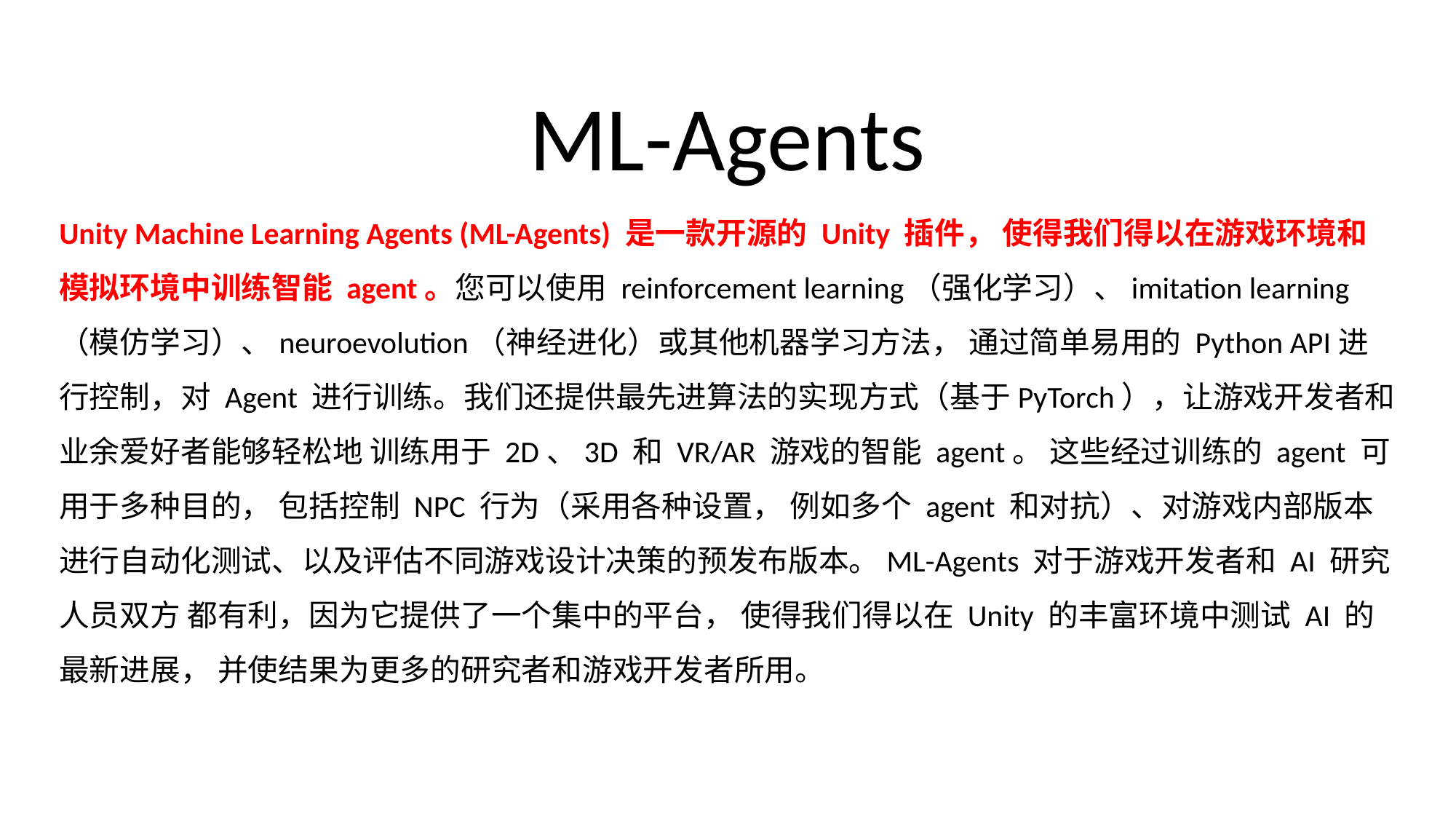

# ML-Agents
Unity Machine Learning Agents (ML-Agents) 是一款开源的 Unity 插件， 使得我们得以在游戏环境和模拟环境中训练智能 agent。您可以使用 reinforcement learning（强化学习）、imitation learning（模仿学习）、neuroevolution（神经进化）或其他机器学习方法， 通过简单易用的 Python API进行控制，对 Agent 进行训练。我们还提供最先进算法的实现方式（基于PyTorch），让游戏开发者和业余爱好者能够轻松地 训练用于 2D、3D 和 VR/AR 游戏的智能 agent。 这些经过训练的 agent 可用于多种目的， 包括控制 NPC 行为（采用各种设置， 例如多个 agent 和对抗）、对游戏内部版本进行自动化测试、以及评估不同游戏设计决策的预发布版本。ML-Agents 对于游戏开发者和 AI 研究人员双方 都有利，因为它提供了一个集中的平台， 使得我们得以在 Unity 的丰富环境中测试 AI 的最新进展， 并使结果为更多的研究者和游戏开发者所用。